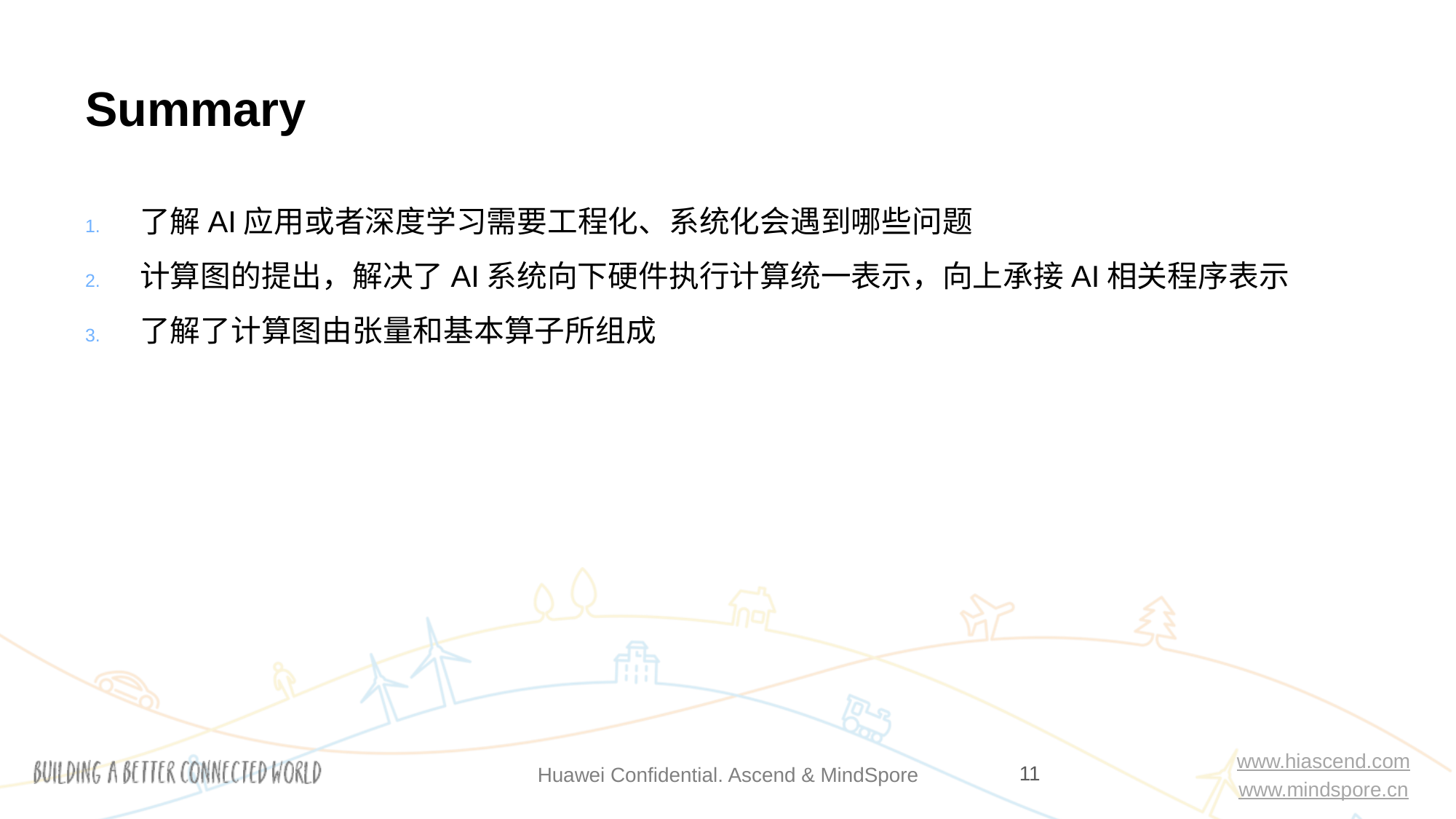

# Summary
了解AI应用或者深度学习需要工程化、系统化会遇到哪些问题
计算图的提出，解决了AI系统向下硬件执行计算统一表示，向上承接AI相关程序表示
了解了计算图由张量和基本算子所组成